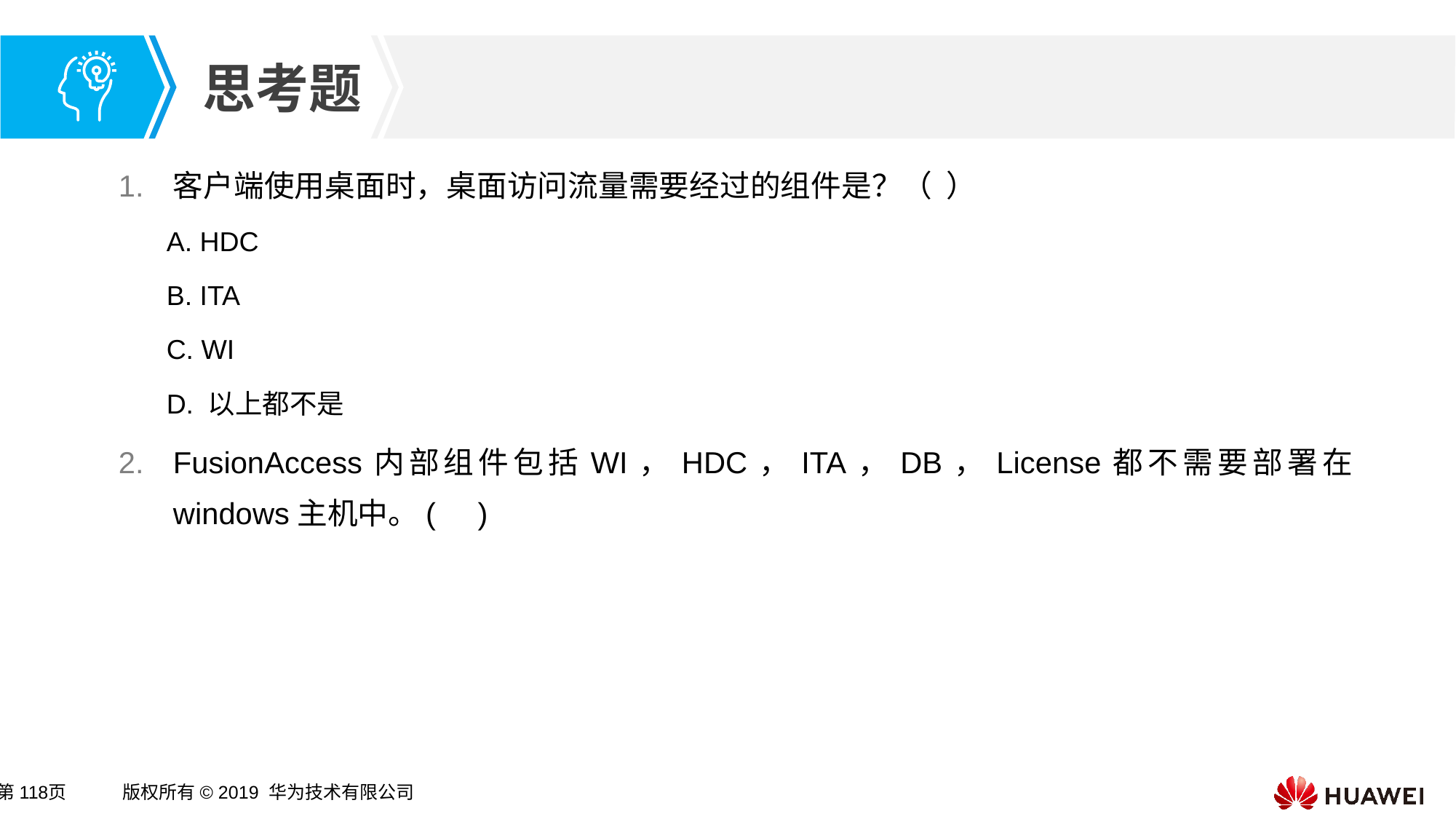

客户端使用桌面时，桌面访问流量需要经过的组件是？（  ）
A. HDC
B. ITA
C. WI
D. 以上都不是
FusionAccess内部组件包括WI，HDC，ITA，DB，License都不需要部署在windows主机中。(     )